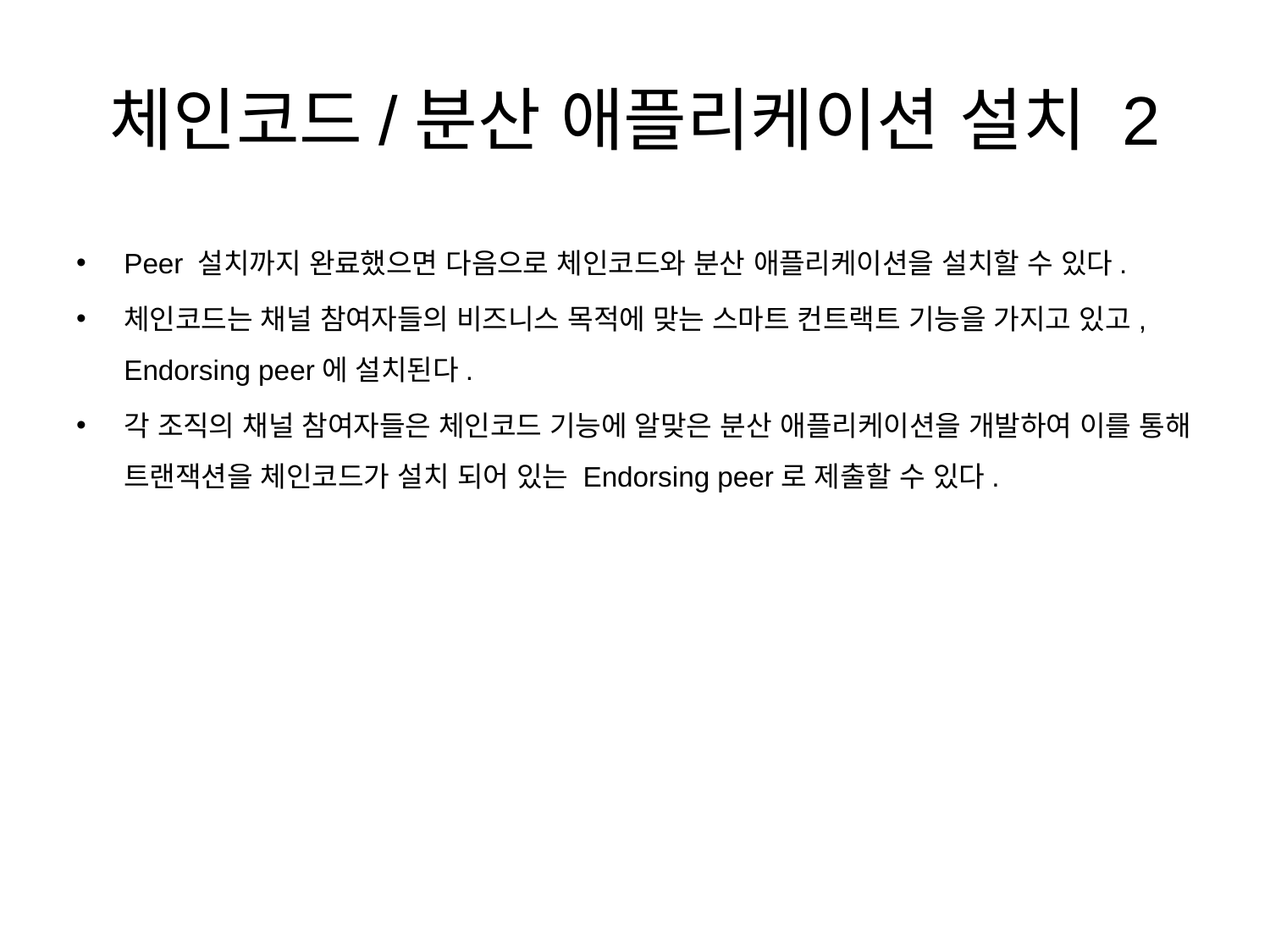

# 체인코드/분산 애플리케이션 설치 2
Peer 설치까지 완료했으면 다음으로 체인코드와 분산 애플리케이션을 설치할 수 있다.
체인코드는 채널 참여자들의 비즈니스 목적에 맞는 스마트 컨트랙트 기능을 가지고 있고, Endorsing peer에 설치된다.
각 조직의 채널 참여자들은 체인코드 기능에 알맞은 분산 애플리케이션을 개발하여 이를 통해 트랜잭션을 체인코드가 설치 되어 있는 Endorsing peer로 제출할 수 있다.